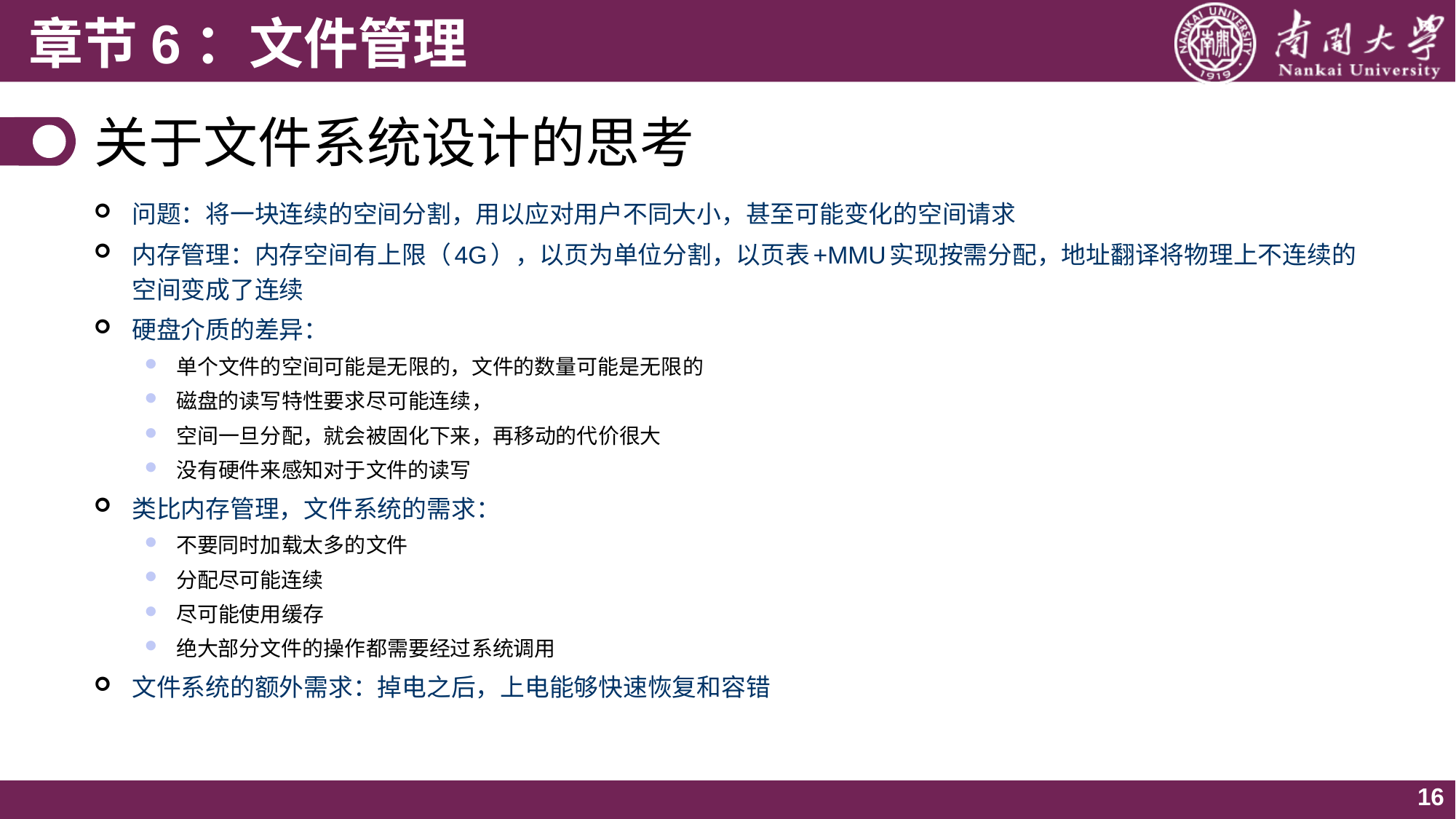

# 关于文件系统设计的思考
问题：将一块连续的空间分割，用以应对用户不同大小，甚至可能变化的空间请求
内存管理：内存空间有上限（4G），以页为单位分割，以页表+MMU实现按需分配，地址翻译将物理上不连续的空间变成了连续
硬盘介质的差异：
单个文件的空间可能是无限的，文件的数量可能是无限的
磁盘的读写特性要求尽可能连续，
空间一旦分配，就会被固化下来，再移动的代价很大
没有硬件来感知对于文件的读写
类比内存管理，文件系统的需求：
不要同时加载太多的文件
分配尽可能连续
尽可能使用缓存
绝大部分文件的操作都需要经过系统调用
文件系统的额外需求：掉电之后，上电能够快速恢复和容错

16